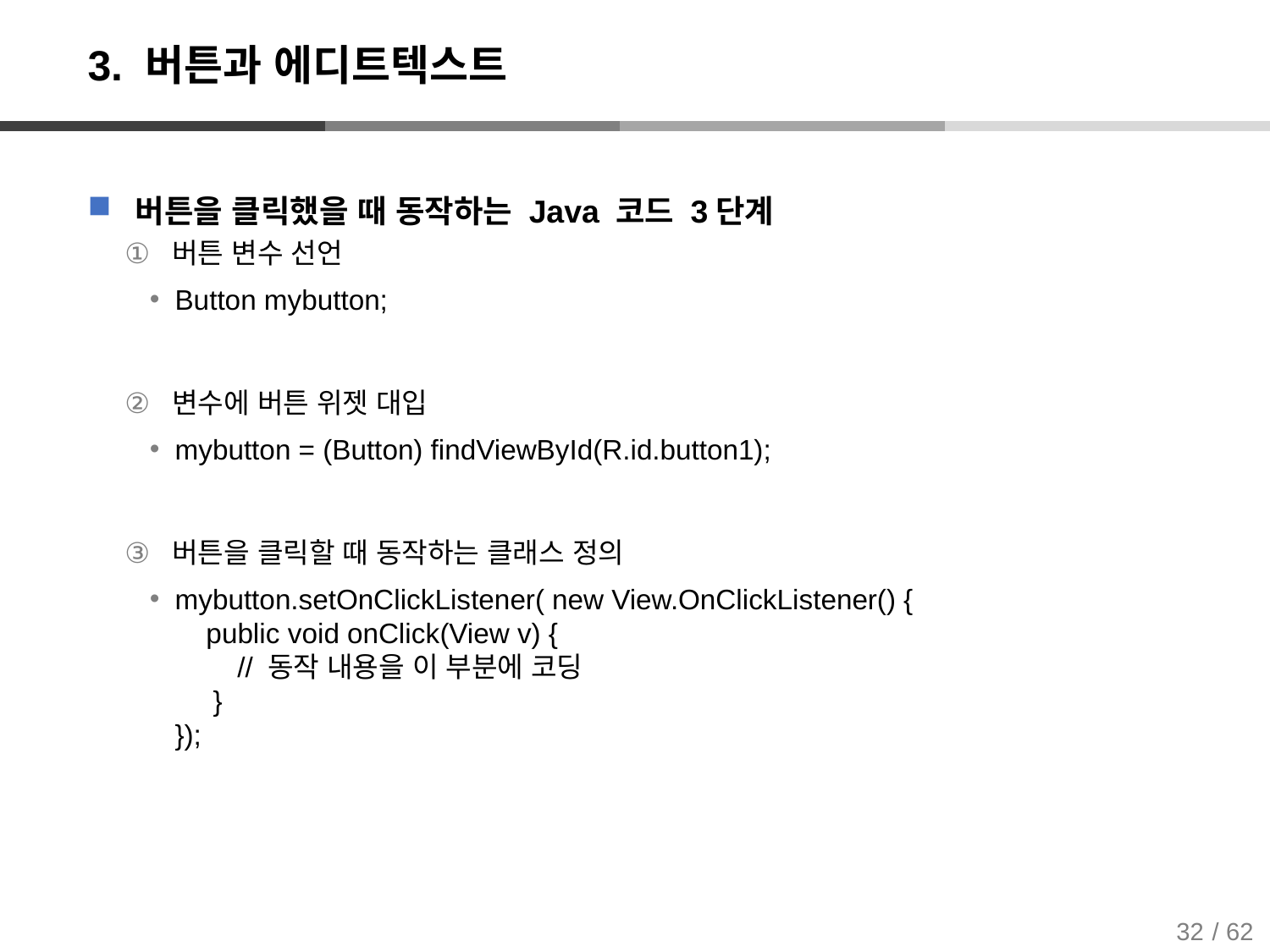

# 3. 버튼과 에디트텍스트
버튼을 클릭했을 때 동작하는 Java 코드 3단계
버튼 변수 선언
Button mybutton;

변수에 버튼 위젯 대입
mybutton = (Button) findViewById(R.id.button1);

버튼을 클릭할 때 동작하는 클래스 정의
mybutton.setOnClickListener( new View.OnClickListener() {
    public void onClick(View v) {
        // 동작 내용을 이 부분에 코딩
    }
});